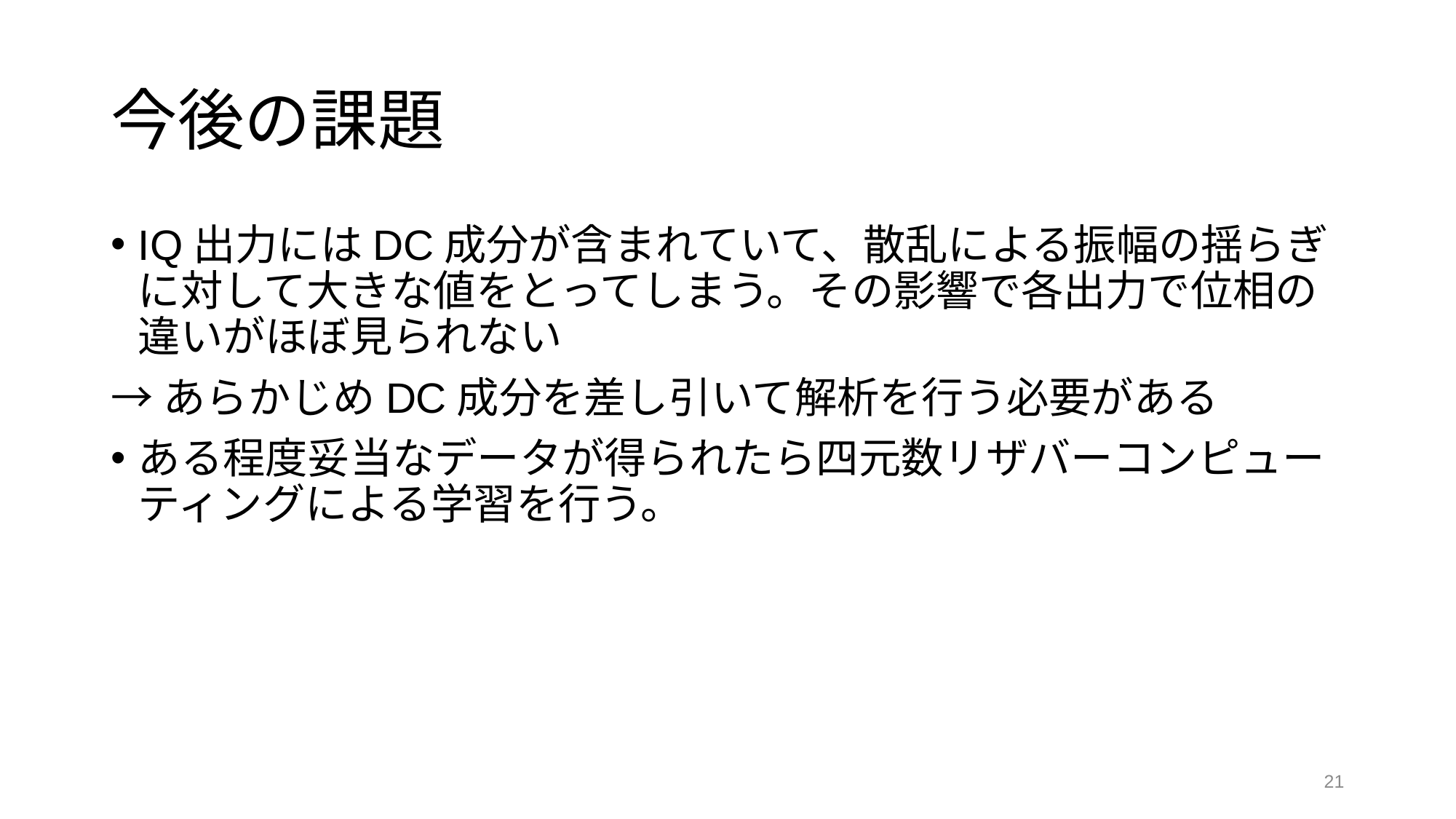

# 今後の課題
IQ出力にはDC成分が含まれていて、散乱による振幅の揺らぎに対して大きな値をとってしまう。その影響で各出力で位相の違いがほぼ見られない
→あらかじめDC成分を差し引いて解析を行う必要がある
ある程度妥当なデータが得られたら四元数リザバーコンピューティングによる学習を行う。

21